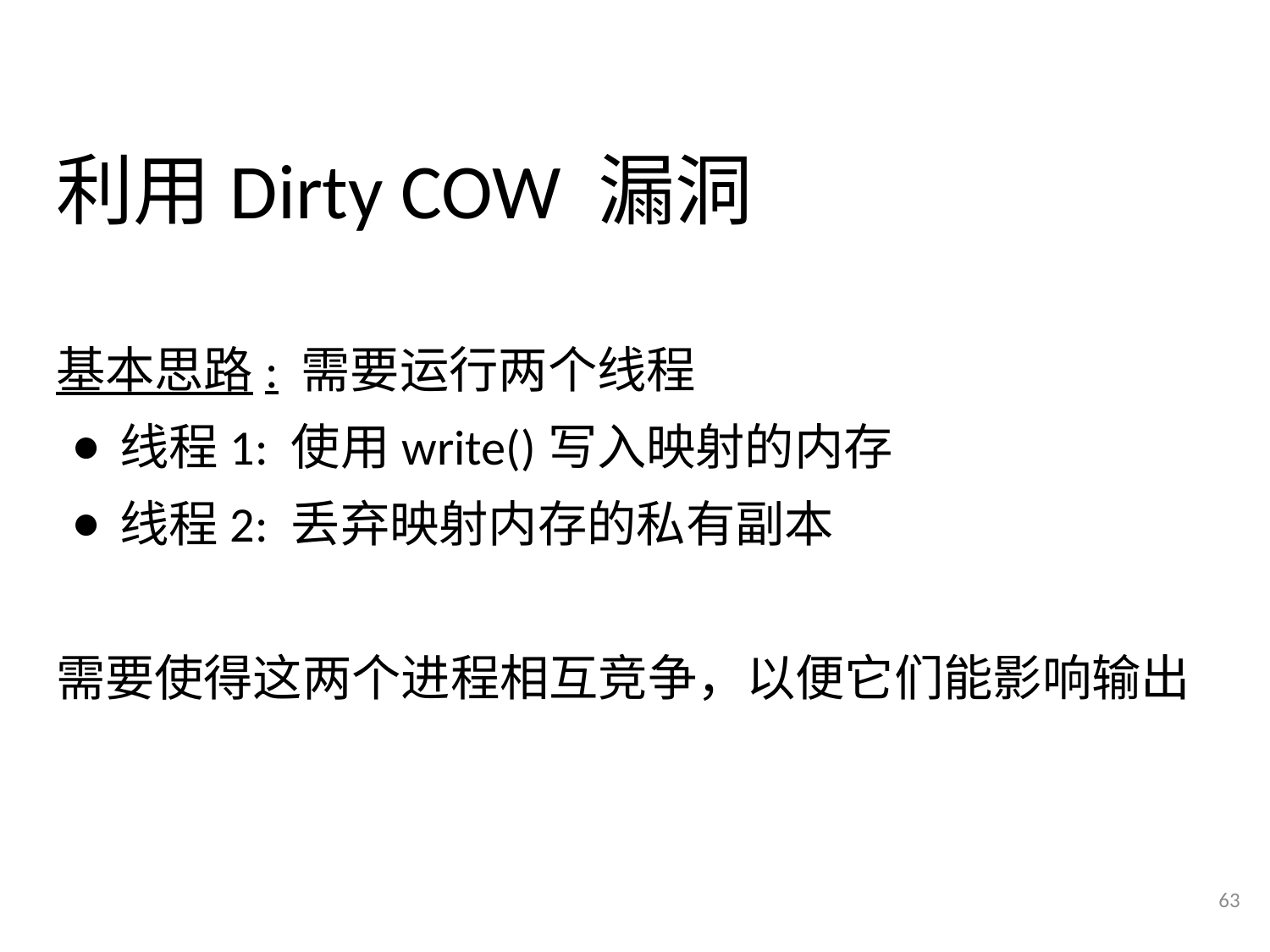

# 利用Dirty COW 漏洞
基本思路: 需要运行两个线程
线程1: 使用write()写入映射的内存
线程2: 丢弃映射内存的私有副本

需要使得这两个进程相互竞争，以便它们能影响输出
63